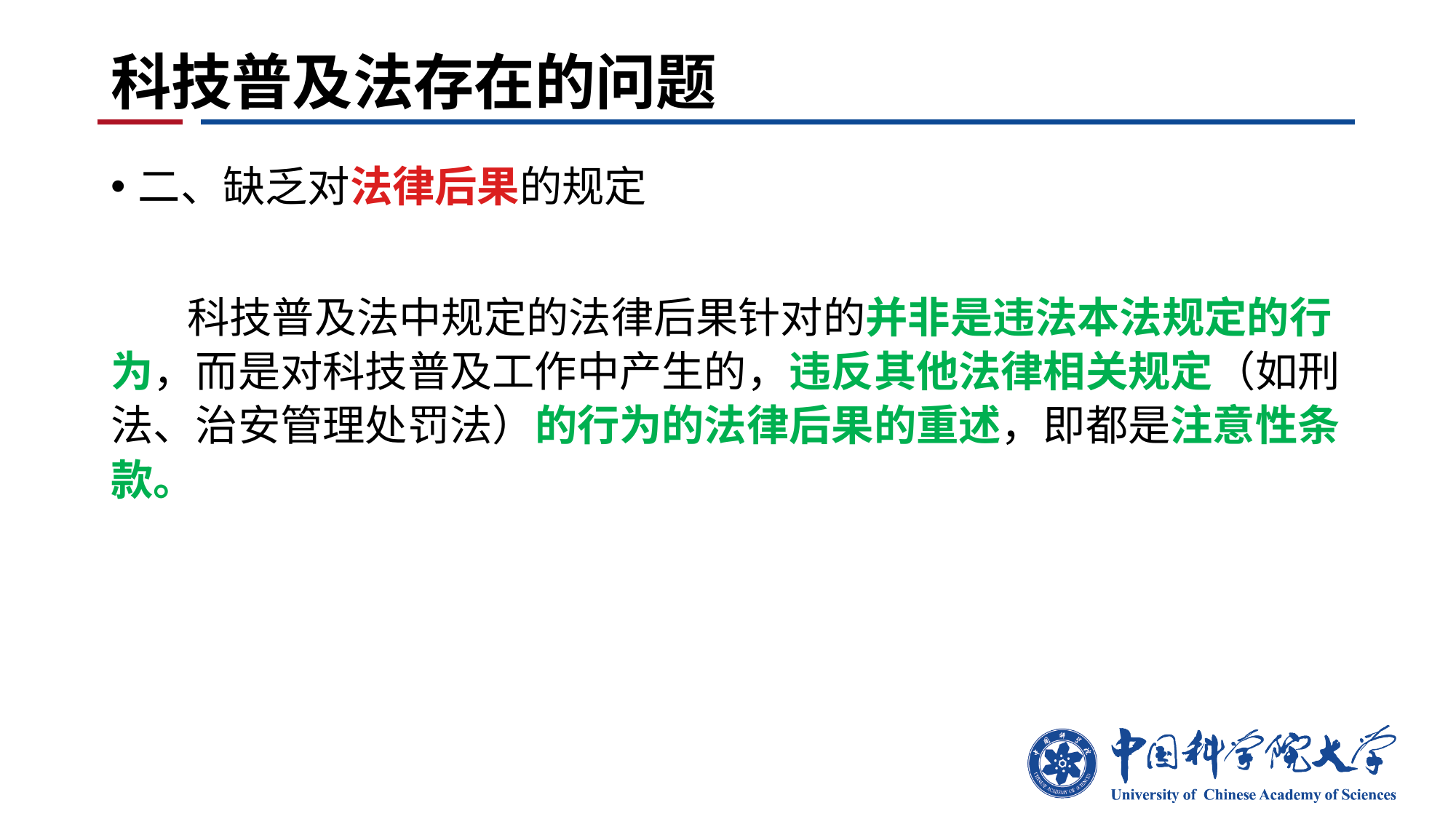

# 科技普及法存在的问题
二、缺乏对法律后果的规定

       科技普及法中规定的法律后果针对的并非是违法本法规定的行为，而是对科技普及工作中产生的，违反其他法律相关规定（如刑法、治安管理处罚法）的行为的法律后果的重述，即都是注意性条款。